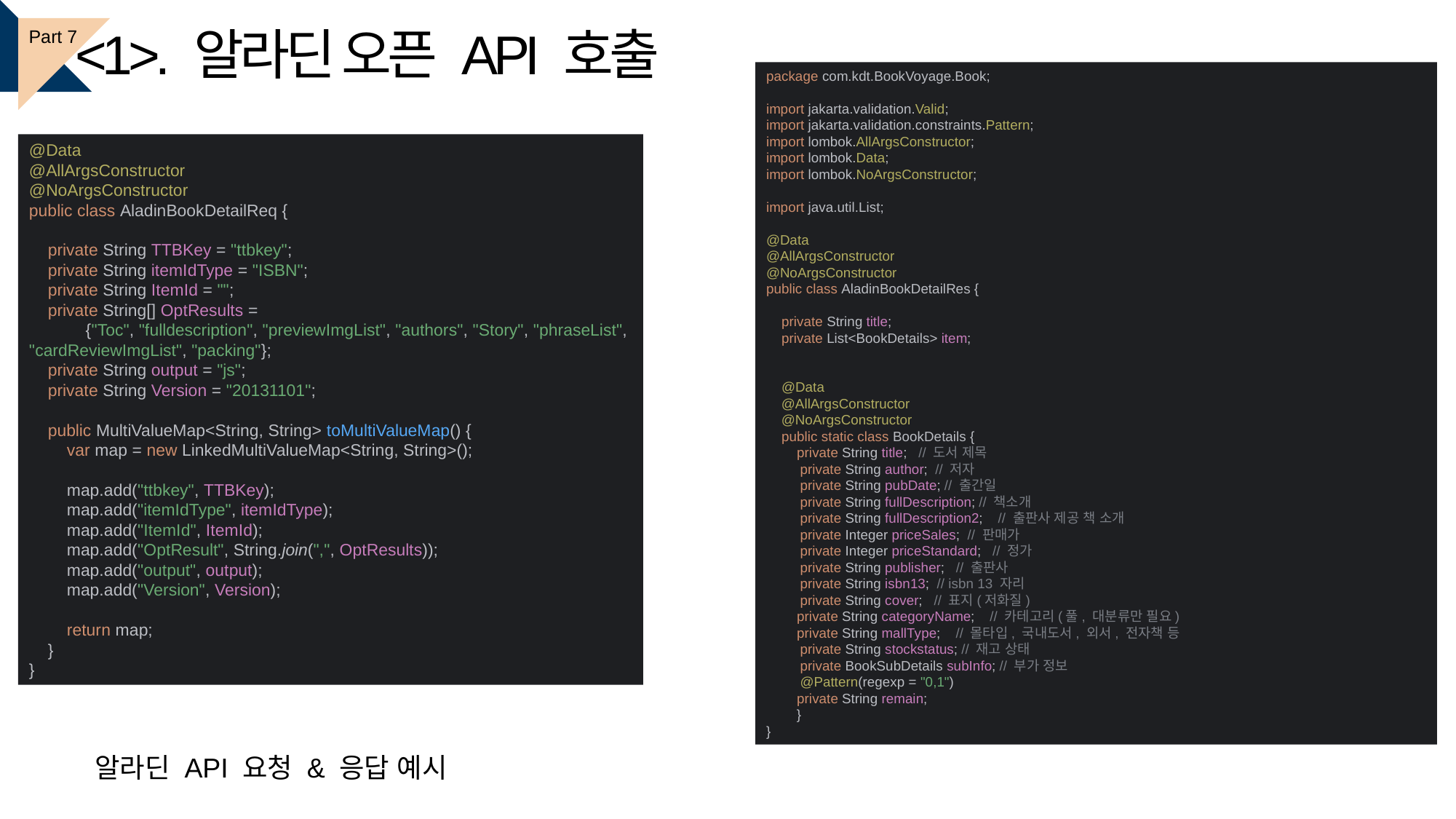

<1>. 알라딘 오픈 API 호출

Part 7
package com.kdt.BookVoyage.Book;
import jakarta.validation.Valid;
import jakarta.validation.constraints.Pattern;
import lombok.AllArgsConstructor;
import lombok.Data;
import lombok.NoArgsConstructor;
import java.util.List;
@Data
@AllArgsConstructor
@NoArgsConstructor
public class AladinBookDetailRes {
    private String title;
    private List<BookDetails> item;
    @Data
    @AllArgsConstructor
    @NoArgsConstructor
    public static class BookDetails {
        private String title;   // 도서 제목
        private String author;  // 저자
        private String pubDate; // 출간일
        private String fullDescription; // 책소개
        private String fullDescription2;    // 출판사 제공 책 소개
        private Integer priceSales;  // 판매가
        private Integer priceStandard;   // 정가
        private String publisher;   // 출판사
        private String isbn13;  // isbn 13 자리
        private String cover;   // 표지(저화질)
        private String categoryName;    // 카테고리(풀, 대분류만 필요)
        private String mallType;    // 몰타입, 국내도서, 외서, 전자책 등
        private String stockstatus; // 재고 상태
        private BookSubDetails subInfo; // 부가 정보
        @Pattern(regexp = "0,1")
        private String remain;
        }
}
@Data
@AllArgsConstructor
@NoArgsConstructor
public class AladinBookDetailReq {
    private String TTBKey = "ttbkey";
    private String itemIdType = "ISBN";
    private String ItemId = "";
    private String[] OptResults =
            {"Toc", "fulldescription", "previewImgList", "authors", "Story", "phraseList", "cardReviewImgList", "packing"};
    private String output = "js";
    private String Version = "20131101";
    public MultiValueMap<String, String> toMultiValueMap() {
        var map = new LinkedMultiValueMap<String, String>();
        map.add("ttbkey", TTBKey);
        map.add("itemIdType", itemIdType);
        map.add("ItemId", ItemId);
        map.add("OptResult", String.join(",", OptResults));
        map.add("output", output);
        map.add("Version", Version);
        return map;
    }
}
알라딘 API 요청 & 응답 예시